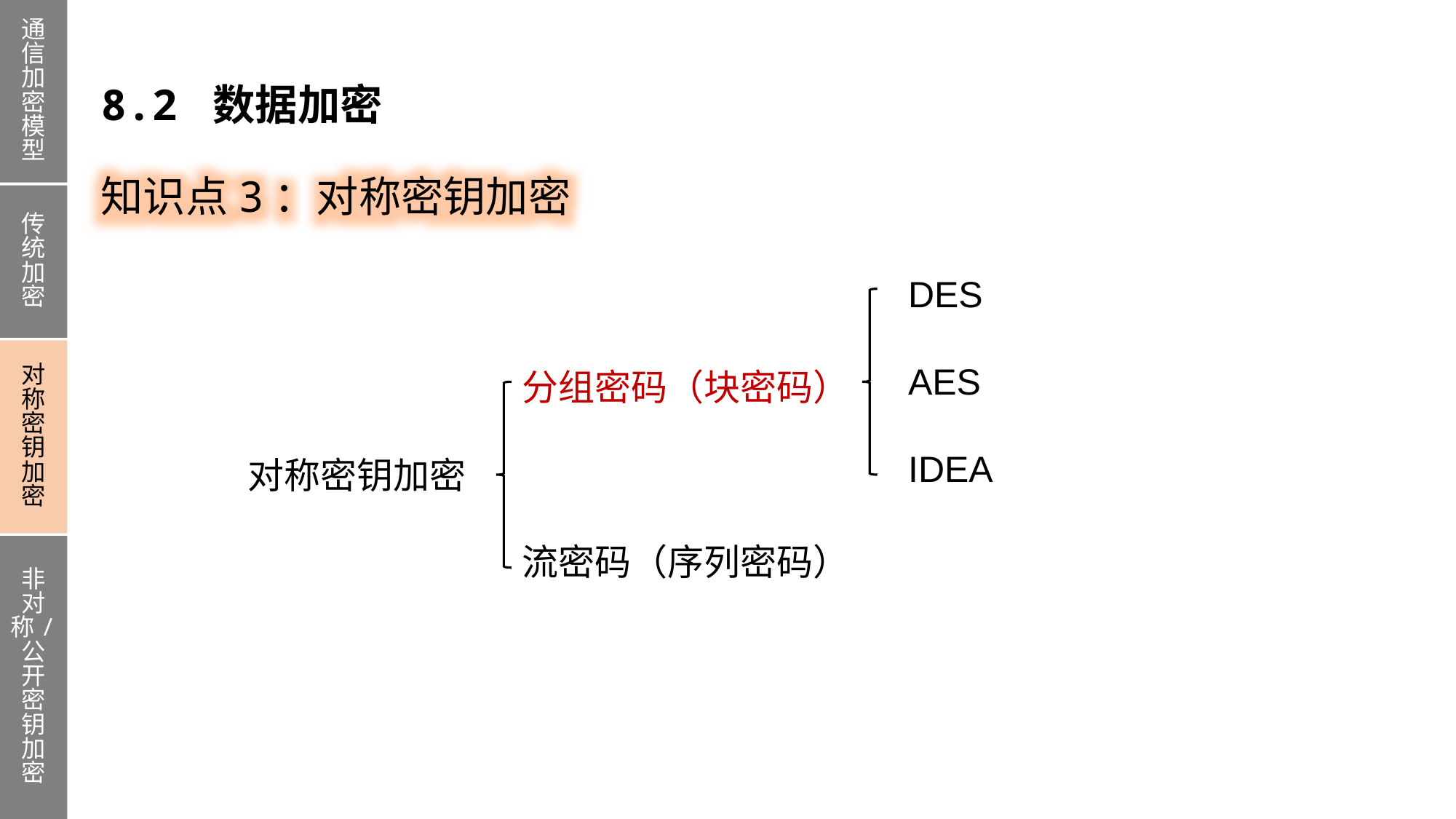

通信加密模型
传统加密
对称密钥加密
非对称/公开密钥加密
8.2 数据加密
知识点3：对称密钥加密
DES

AES

IDEA

分组密码（块密码）

流密码（序列密码）

对称密钥加密